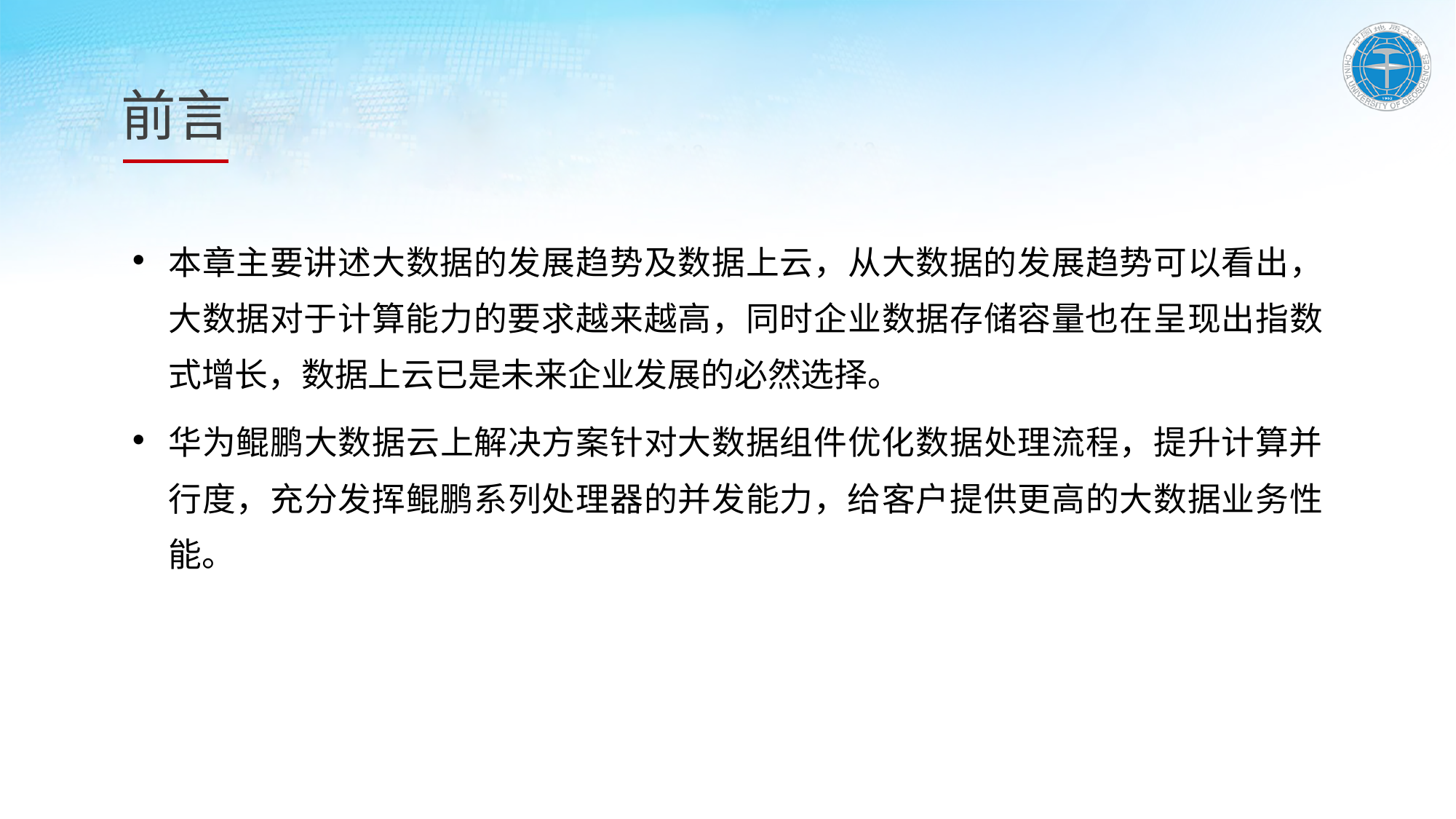

本章主要讲述大数据的发展趋势及数据上云，从大数据的发展趋势可以看出，大数据对于计算能力的要求越来越高，同时企业数据存储容量也在呈现出指数式增长，数据上云已是未来企业发展的必然选择。
华为鲲鹏大数据云上解决方案针对大数据组件优化数据处理流程，提升计算并行度，充分发挥鲲鹏系列处理器的并发能力，给客户提供更高的大数据业务性能。